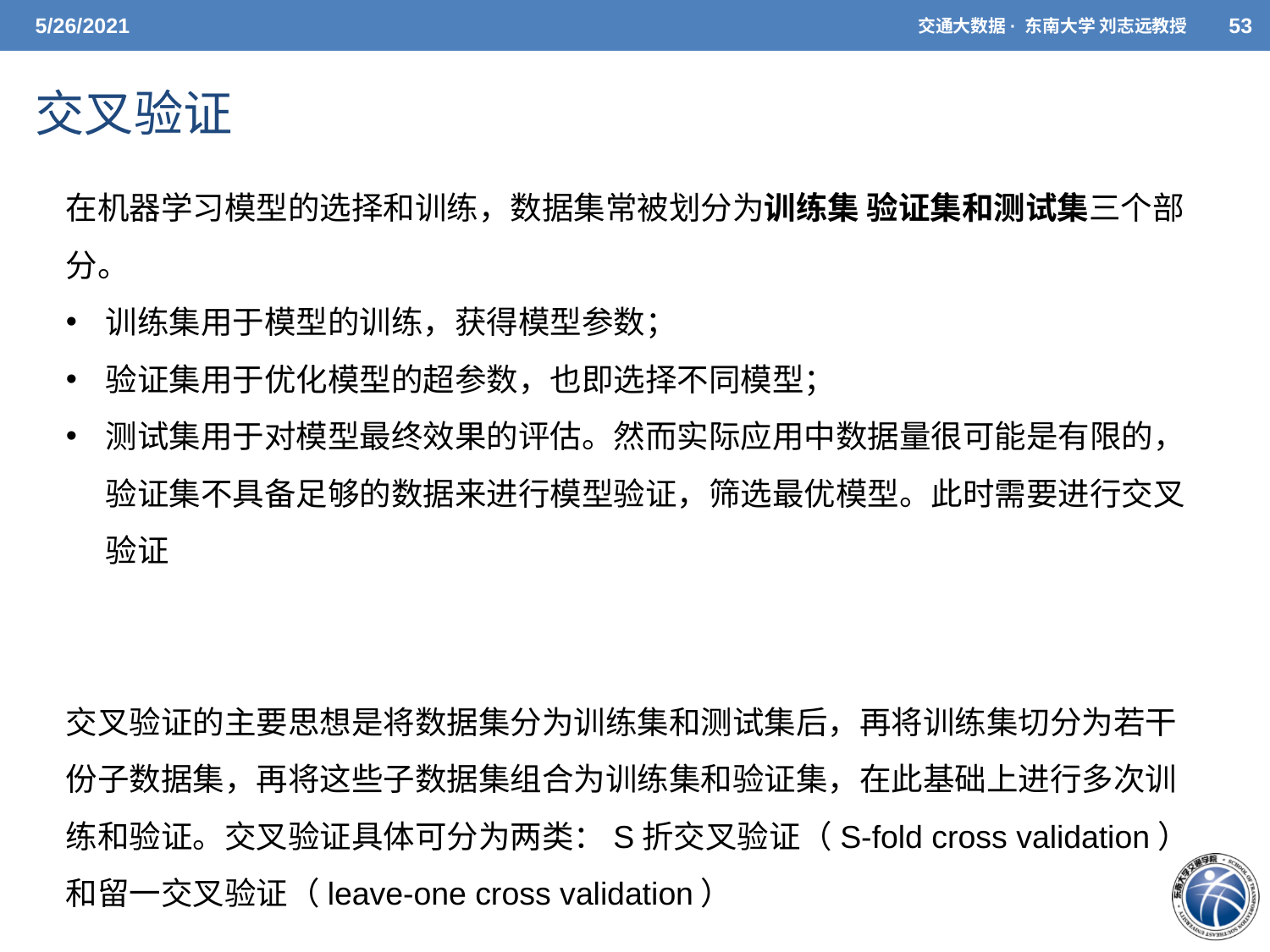

5/26/2021
交通大数据· 东南大学 刘志远教授
53
# 交叉验证
在机器学习模型的选择和训练，数据集常被划分为训练集 验证集和测试集三个部分。
训练集用于模型的训练，获得模型参数；
验证集用于优化模型的超参数，也即选择不同模型；
测试集用于对模型最终效果的评估。然而实际应用中数据量很可能是有限的，验证集不具备足够的数据来进行模型验证，筛选最优模型。此时需要进行交叉验证

交叉验证的主要思想是将数据集分为训练集和测试集后，再将训练集切分为若干份子数据集，再将这些子数据集组合为训练集和验证集，在此基础上进行多次训练和验证。交叉验证具体可分为两类：S折交叉验证（S-fold cross validation）和留一交叉验证（leave-one cross validation）